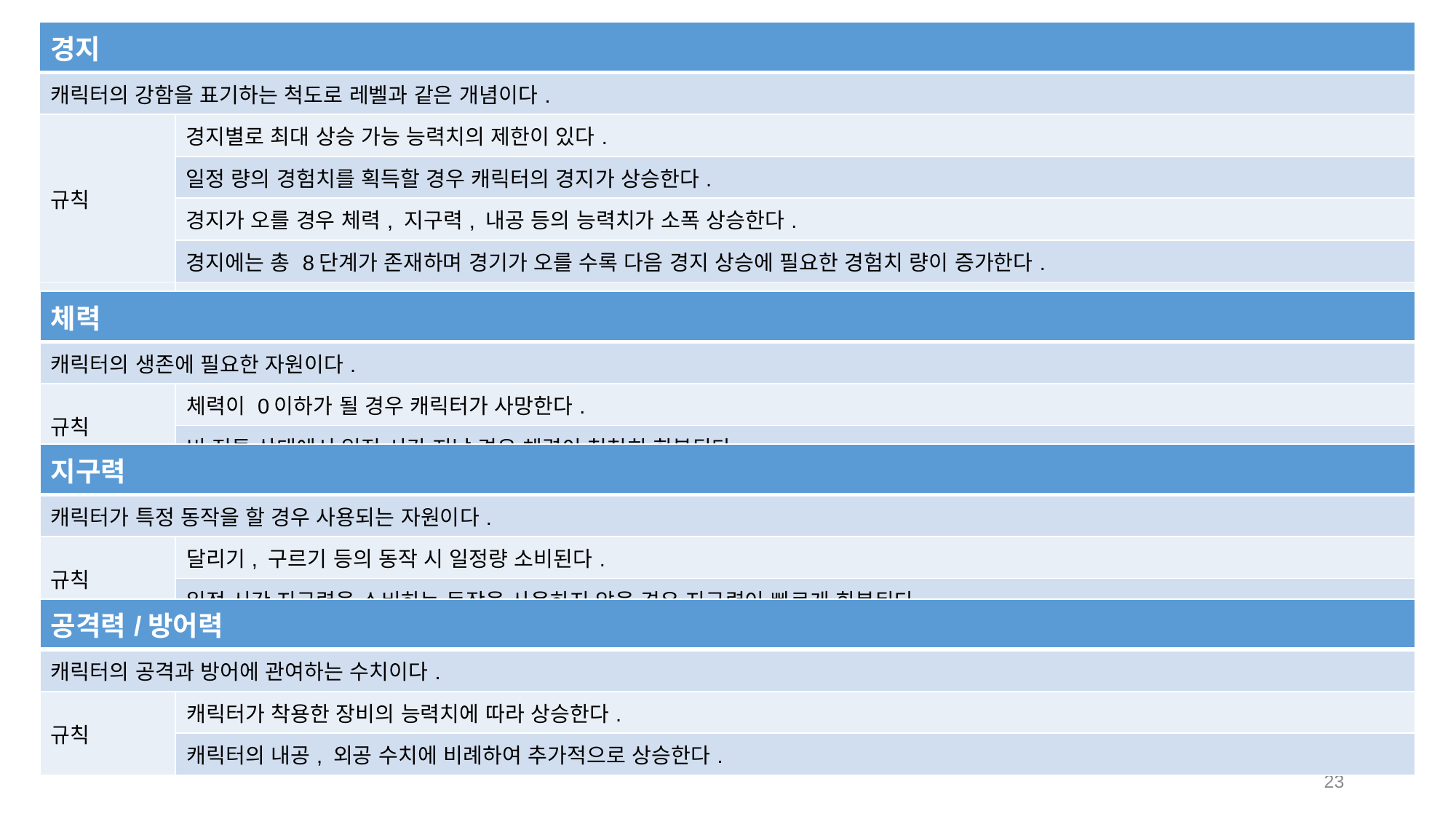

| 경지 |  |
| --- | --- |
| 캐릭터의 강함을 표기하는 척도로 레벨과 같은 개념이다. | 캐릭터의 생존에 관련된 자원. 해당 수치가 0일 될 경우 사망한다. |
| 규칙 | 경지별로 최대 상승 가능 능력치의 제한이 있다. |
|  | 일정 량의 경험치를 획득할 경우 캐릭터의 경지가 상승한다. |
|  | 경지가 오를 경우 체력, 지구력, 내공 등의 능력치가 소폭 상승한다. |
|  | 경지에는 총 8단계가 존재하며 경기가 오를 수록 다음 경지 상승에 필요한 경험치 량이 증가한다. |
| 경지의 종류 | 삼류 -> 이류 -> 일류 -> 절정 -> 초절정 -> 화경 -> 현경 -> 생사경 |
| 체력 |  |
| --- | --- |
| 캐릭터의 생존에 필요한 자원이다. | 캐릭터의 생존에 관련된 자원. 해당 수치가 0일 될 경우 사망한다. |
| 규칙 | 체력이 0이하가 될 경우 캐릭터가 사망한다. |
|  | 비 전투 상태에서 일정 시간 지날 경우 체력이 천천히 회복된다. |
| 지구력 |  |
| --- | --- |
| 캐릭터가 특정 동작을 할 경우 사용되는 자원이다. | 캐릭터의 생존에 관련된 자원. 해당 수치가 0일 될 경우 사망한다. |
| 규칙 | 달리기, 구르기 등의 동작 시 일정량 소비된다. |
|  | 일정 시간 지구력을 소비하는 동작을 사용하지 않을 경우 지구력이 빠르게 회복된다. |
| 공격력/방어력 |  |
| --- | --- |
| 캐릭터의 공격과 방어에 관여하는 수치이다. | 캐릭터의 생존에 관련된 자원. 해당 수치가 0일 될 경우 사망한다. |
| 규칙 | 캐릭터가 착용한 장비의 능력치에 따라 상승한다. |
|  | 캐릭터의 내공, 외공 수치에 비례하여 추가적으로 상승한다. |
23